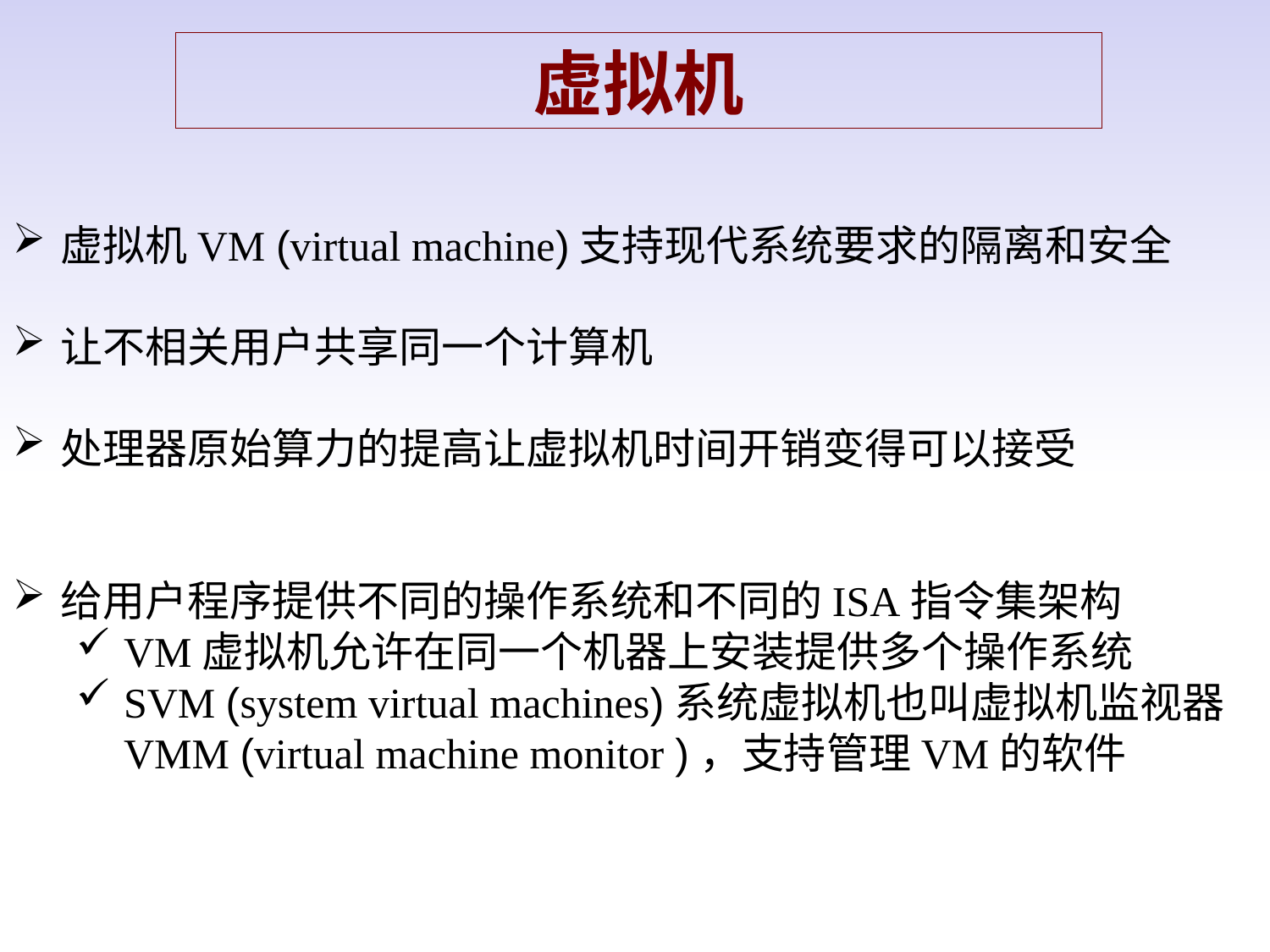

虚拟机
虚拟机VM (virtual machine)支持现代系统要求的隔离和安全

让不相关用户共享同一个计算机

处理器原始算力的提高让虚拟机时间开销变得可以接受

给用户程序提供不同的操作系统和不同的ISA指令集架构
VM虚拟机允许在同一个机器上安装提供多个操作系统
SVM (system virtual machines)系统虚拟机也叫虚拟机监视器VMM (virtual machine monitor )，支持管理VM的软件